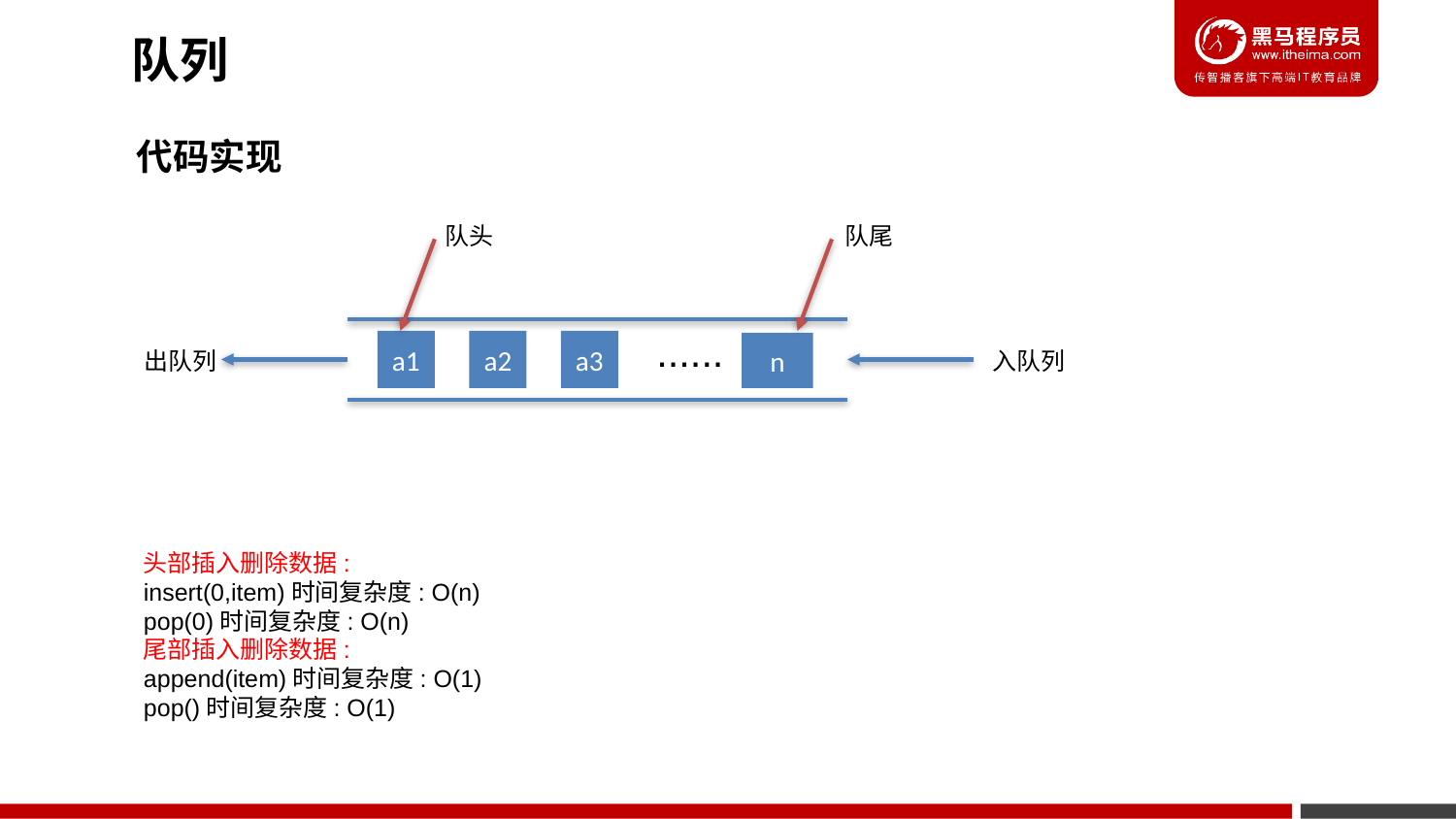

队列
代码实现
队尾
队头
......
a1
a2
a3
n
出队列
入队列
头部插入删除数据:
insert(0,item)时间复杂度: O(n)
pop(0)时间复杂度: O(n)
尾部插入删除数据:
append(item)时间复杂度: O(1)
pop()时间复杂度: O(1)